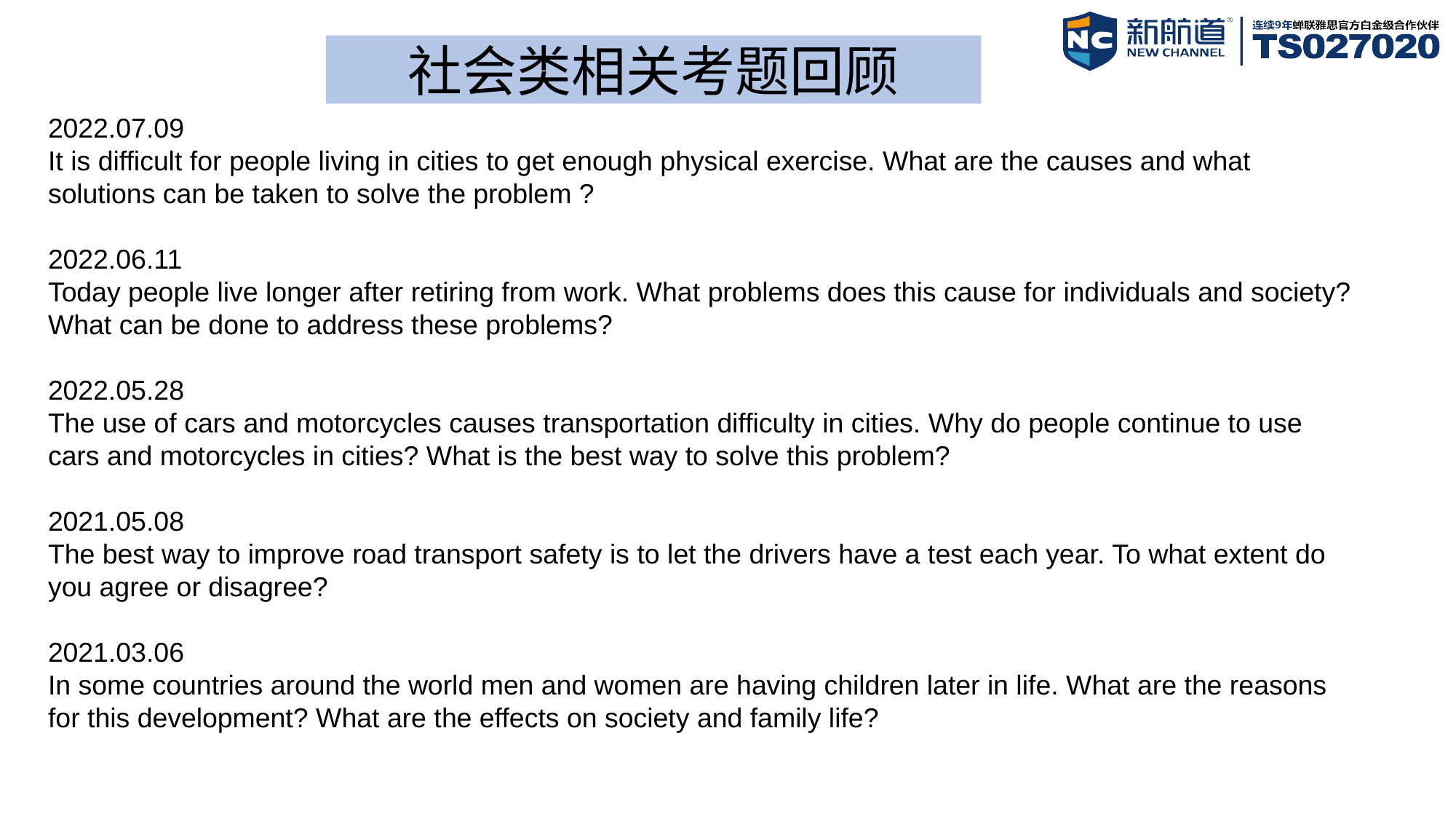

社会类相关考题回顾
2022.07.09It is difficult for people living in cities to get enough physical exercise. What are the causes and what solutions can be taken to solve the problem ?

2022.06.11
Today people live longer after retiring from work. What problems does this cause for individuals and society? What can be done to address these problems?

2022.05.28
The use of cars and motorcycles causes transportation difficulty in cities. Why do people continue to use cars and motorcycles in cities? What is the best way to solve this problem?

2021.05.08
The best way to improve road transport safety is to let the drivers have a test each year. To what extent do you agree or disagree?

2021.03.06
In some countries around the world men and women are having children later in life. What are the reasons for this development? What are the effects on society and family life?